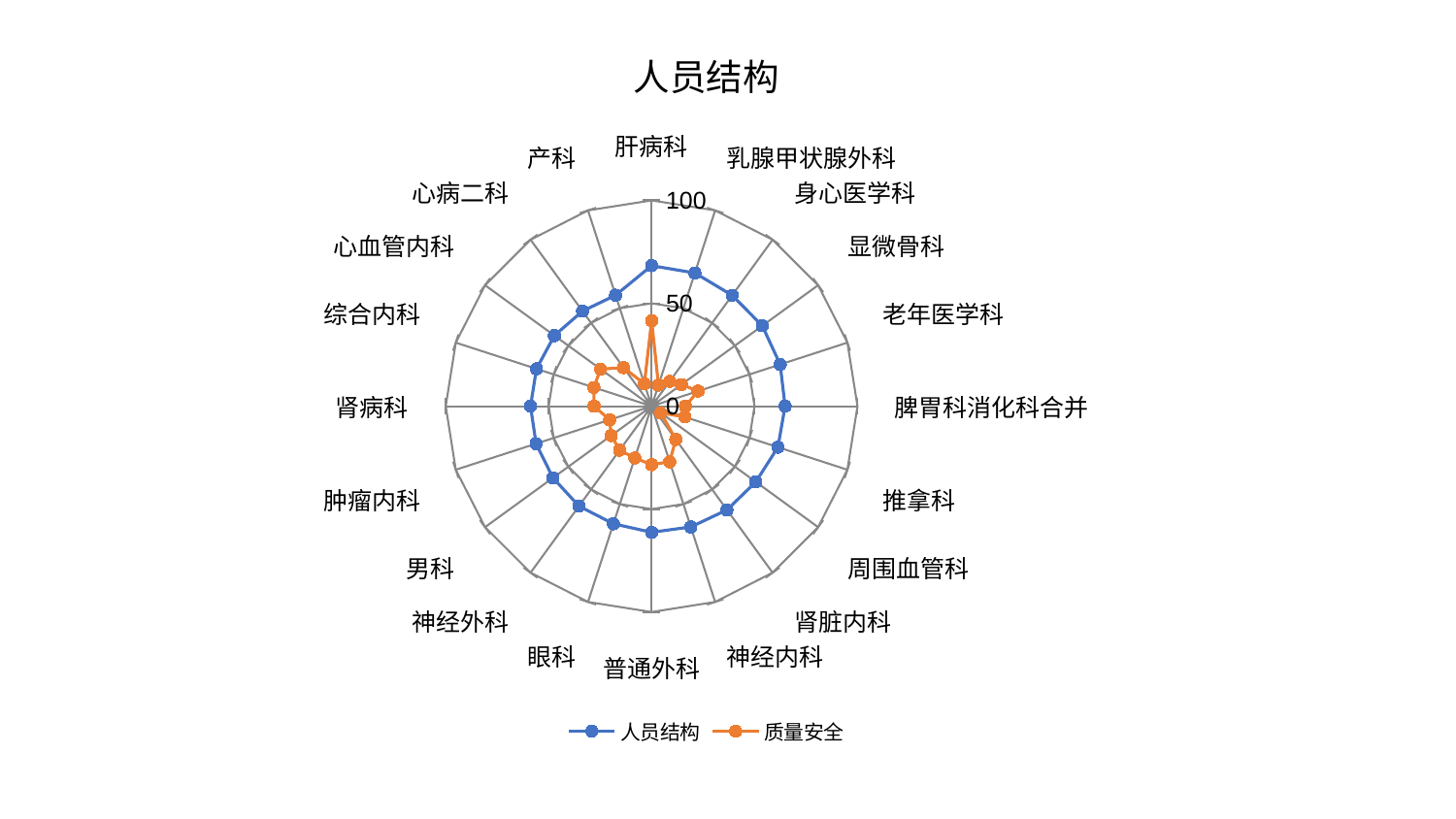

### Chart: 人员结构

| Category | 人员结构 | 质量安全 |
|---|---|---|
| 肝病科 | 68.28777996117587 | 41.520835737623926 |
| 乳腺甲状腺外科 | 68.02914870074027 | 10.754095523438421 |
| 身心医学科 | 66.59597493858105 | 14.906377499698195 |
| 显微骨科 | 66.46423626133927 | 17.82995669355077 |
| 老年医学科 | 65.67641960452869 | 23.738454850911218 |
| 脾胃科消化科合并 | 64.85604498308105 | 16.40507695752127 |
| 推拿科 | 64.51666841321128 | 16.970240566031137 |
| 周围血管科 | 62.57437778200078 | 5.506456471307845 |
| 肾脏内科 | 62.30425587381482 | 19.97212200347695 |
| 神经内科 | 61.690404209998796 | 28.415138101354387 |
| 普通外科 | 61.28833297071108 | 28.40569425423202 |
| 眼科 | 60.067879053155 | 26.46895312961302 |
| 神经外科 | 60.01570766946215 | 26.426751315166126 |
| 男科 | 59.242381120431865 | 24.277047666941378 |
| 肿瘤内科 | 59.009810156716185 | 21.429252757861796 |
| 肾病科 | 58.820850749152655 | 27.986614583121025 |
| 综合内科 | 58.79947939255929 | 29.522762576182572 |
| 心血管内科 | 58.36864180039279 | 30.645925227605545 |
| 心病二科 | 57.095205658650734 | 23.176449164840257 |
| 产科 | 56.69551048663366 | 11.424128284324103 |
18